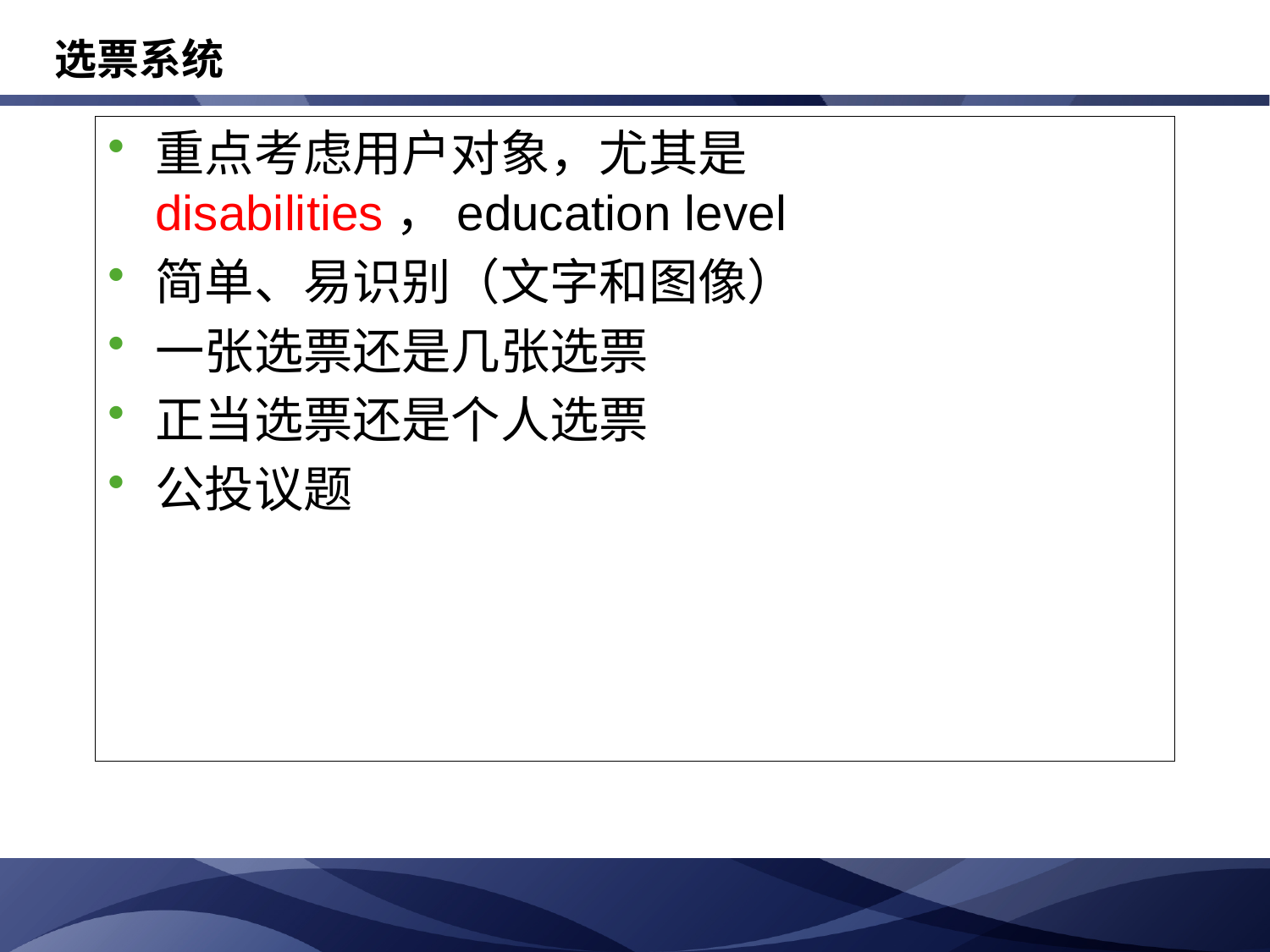

# 选票系统
重点考虑用户对象，尤其是disabilities，education level
简单、易识别（文字和图像）
一张选票还是几张选票
正当选票还是个人选票
公投议题